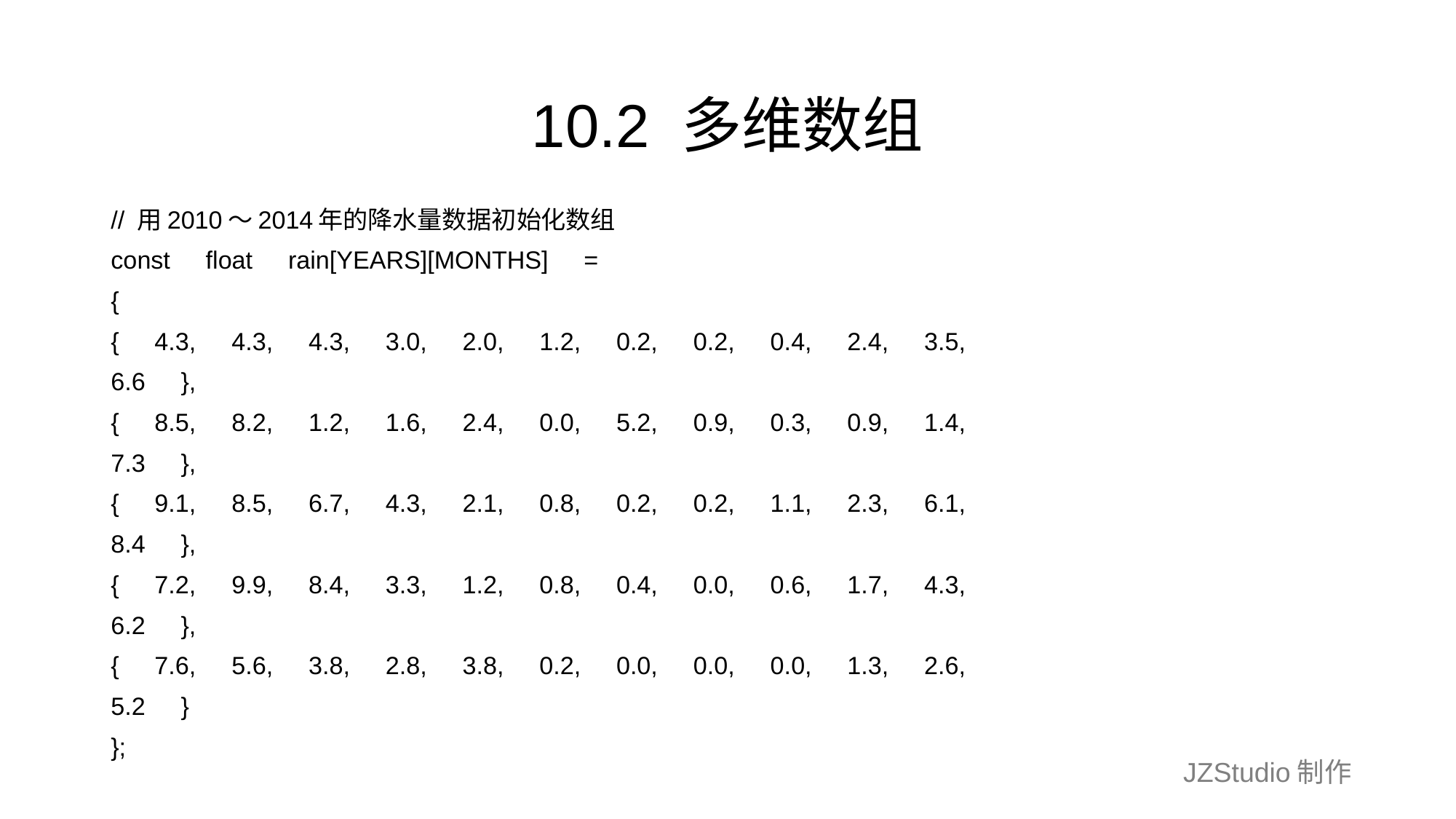

# 10.2 多维数组
// 用2010～2014年的降水量数据初始化数组
const　float　rain[YEARS][MONTHS]　=
{
{　4.3,　4.3,　4.3,　3.0,　2.0,　1.2,　0.2,　0.2,　0.4,　2.4,　3.5,
6.6　},
{　8.5,　8.2,　1.2,　1.6,　2.4,　0.0,　5.2,　0.9,　0.3,　0.9,　1.4,
7.3　},
{　9.1,　8.5,　6.7,　4.3,　2.1,　0.8,　0.2,　0.2,　1.1,　2.3,　6.1,
8.4　},
{　7.2,　9.9,　8.4,　3.3,　1.2,　0.8,　0.4,　0.0,　0.6,　1.7,　4.3,
6.2　},
{　7.6,　5.6,　3.8,　2.8,　3.8,　0.2,　0.0,　0.0,　0.0,　1.3,　2.6,
5.2　}
};